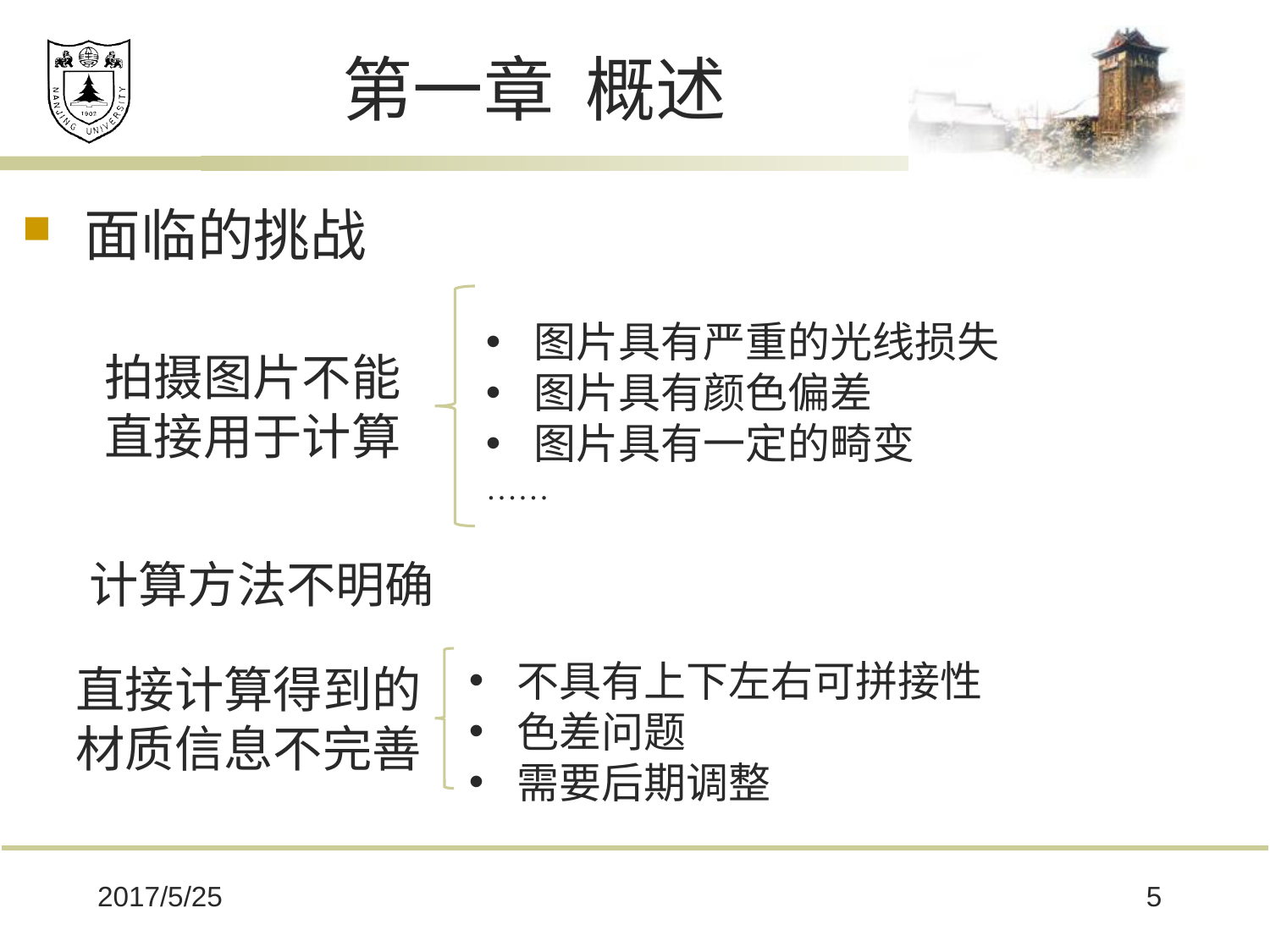

# 第一章  概述
面临的挑战

     计算方法不明确

图片具有严重的光线损失
图片具有颜色偏差
图片具有一定的畸变
……
拍摄图片不能
直接用于计算
不具有上下左右可拼接性
色差问题
需要后期调整

直接计算得到的
材质信息不完善
2017/5/25
5